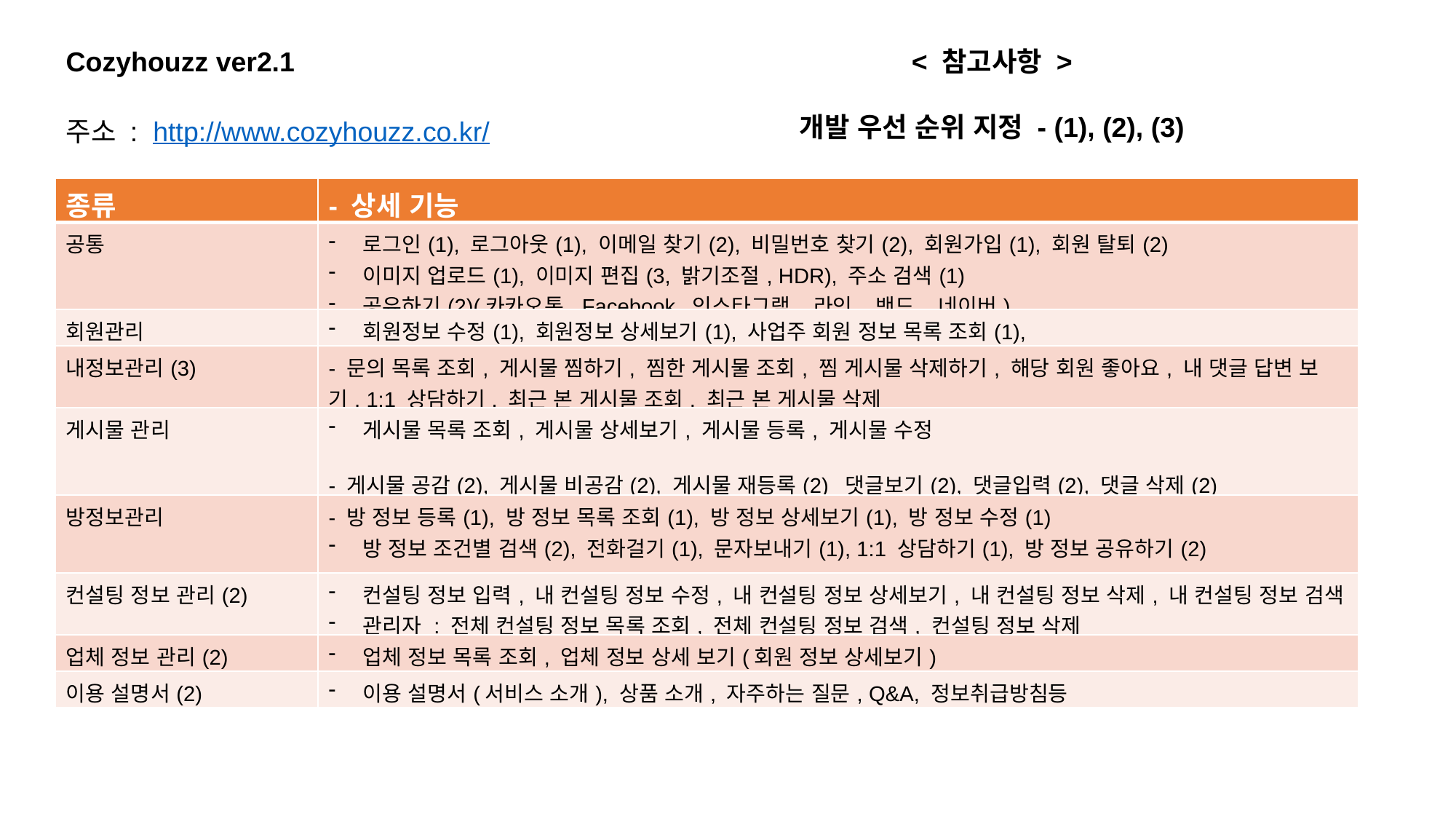

Cozyhouzz ver2.1
< 참고사항 >

개발 우선 순위 지정 - (1), (2), (3)
주소 :  http://www.cozyhouzz.co.kr/
| 종류 | - 상세 기능 |
| --- | --- |
| 공통 | 로그인(1), 로그아웃(1), 이메일 찾기(2), 비밀번호 찾기(2), 회원가입(1), 회원 탈퇴(2) 이미지 업로드(1), 이미지 편집(3, 밝기조절, HDR), 주소 검색(1) 공유하기(2)(카카오톡, Facebook, 인스타그램, 라인, 밴드, 네이버) |
| 회원관리 | 회원정보 수정(1), 회원정보 상세보기(1), 사업주 회원 정보 목록 조회(1), |
| 내정보관리(3) | - 문의 목록 조회, 게시물 찜하기, 찜한 게시물 조회, 찜 게시물 삭제하기, 해당 회원 좋아요, 내 댓글 답변 보기, 1:1 상담하기, 최근 본 게시물 조회, 최근 본 게시물 삭제 |
| 게시물 관리 | 게시물 목록 조회, 게시물 상세보기, 게시물 등록, 게시물 수정 - 게시물 공감(2), 게시물 비공감(2), 게시물 재등록(2) 댓글보기(2), 댓글입력(2), 댓글 삭제(2) |
| 방정보관리 | - 방 정보 등록(1), 방 정보 목록 조회(1), 방 정보 상세보기(1), 방 정보 수정(1) 방 정보 조건별 검색(2), 전화걸기(1), 문자보내기(1), 1:1 상담하기(1), 방 정보 공유하기(2) |
| 컨설팅 정보 관리(2) | 컨설팅 정보 입력, 내 컨설팅 정보 수정, 내 컨설팅 정보 상세보기, 내 컨설팅 정보 삭제, 내 컨설팅 정보 검색 관리자 : 전체 컨설팅 정보 목록 조회, 전체 컨설팅 정보 검색, 컨설팅 정보 삭제 |
| 업체 정보 관리(2) | 업체 정보 목록 조회, 업체 정보 상세 보기(회원 정보 상세보기) |
| 이용 설명서(2) | 이용 설명서(서비스 소개), 상품 소개, 자주하는 질문, Q&A, 정보취급방침등 |